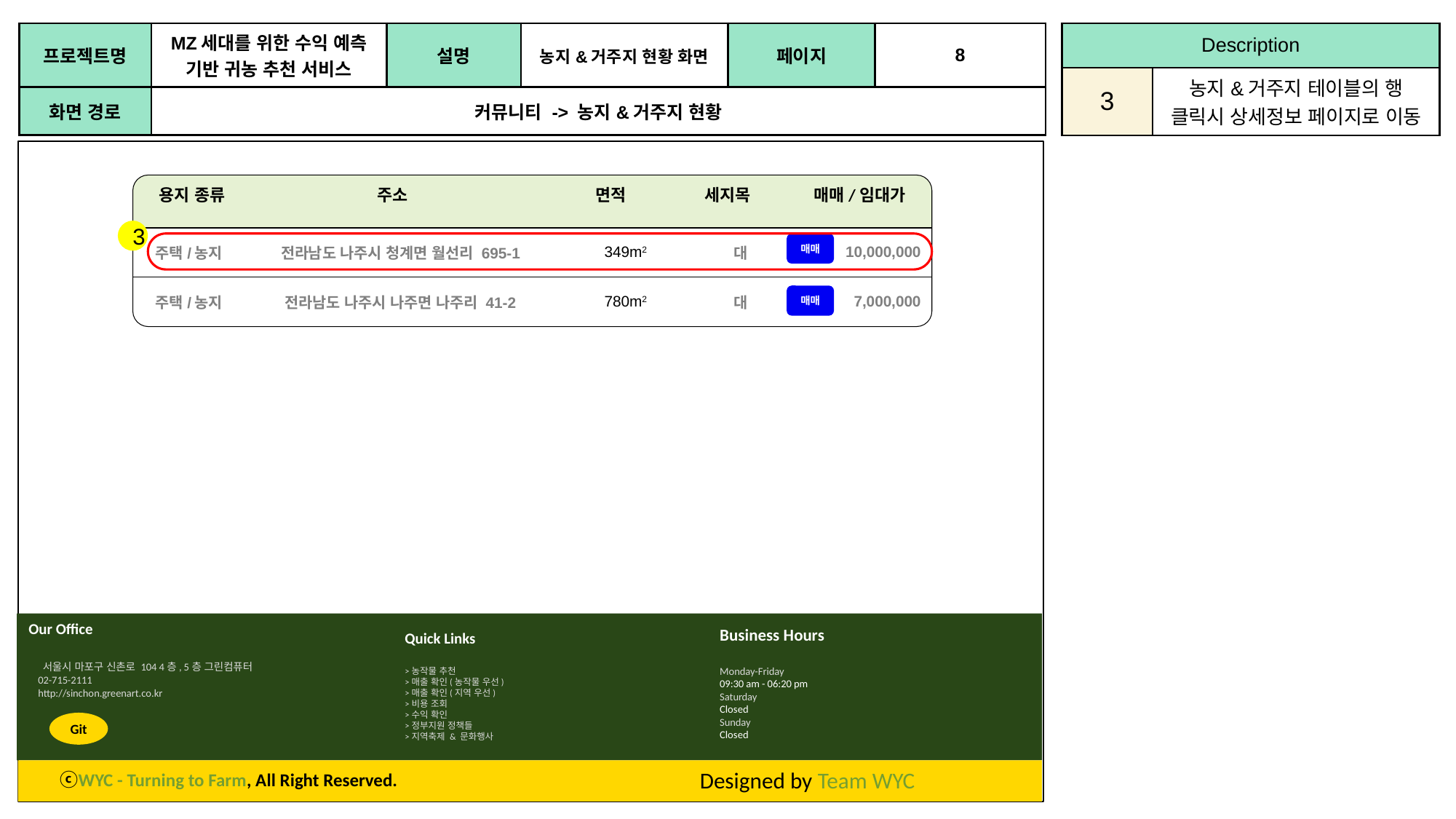

| 프로젝트명 | MZ세대를 위한 수익 예측 기반 귀농 추천 서비스 | 설명 | 농지&거주지 현황 화면 | 페이지 | 8 |
| --- | --- | --- | --- | --- | --- |
| 화면 경로 | 커뮤니티 -> 농지&거주지 현황 |  |  |  |  |
| Description |  |
| --- | --- |
| 3 | 농지&거주지 테이블의 행 클릭시 상세정보 페이지로 이동 |

용지 종류		주소		면적	세지목	매매/임대가

정부 지원 정책
3
| 주택/농지 | 전라남도 나주시 청계면 월선리 695-1 | 349m2 | 대 | 10,000,000 |
| --- | --- | --- | --- | --- |
| 주택/농지 | 전라남도 나주시 나주면 나주리 41-2 | 780m2 | 대 | 7,000,000 |

매매
매매

Our Office

    서울시 마포구 신촌로 104 4층, 5층 그린컴퓨터
    02-715-2111
    http://sinchon.greenart.co.kr
Business Hours

Monday-Friday
09:30 am - 06:20 pm
Saturday
Closed
Sunday
Closed
Quick Links

>농작물 추천
>매출 확인(농작물 우선)
>매출 확인(지역 우선)
>비용 조회
>수익 확인
>정부지원 정책들
>지역축제 & 문화행사
Git

Designed by Team WYC
ⓒWYC - Turning to Farm, All Right Reserved.